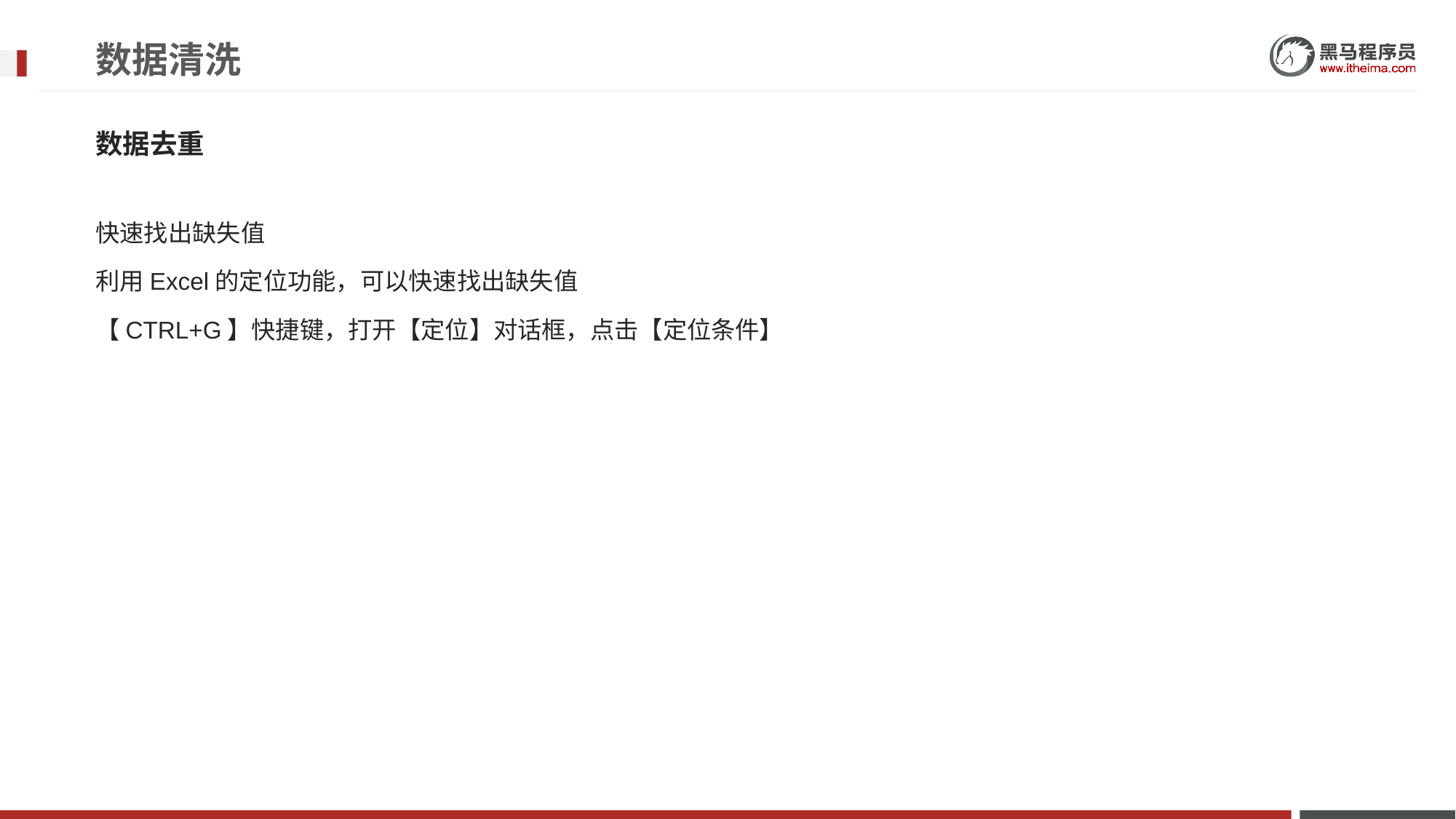

# 数据清洗
数据去重
快速找出缺失值
利用Excel的定位功能，可以快速找出缺失值
【CTRL+G】快捷键，打开【定位】对话框，点击【定位条件】